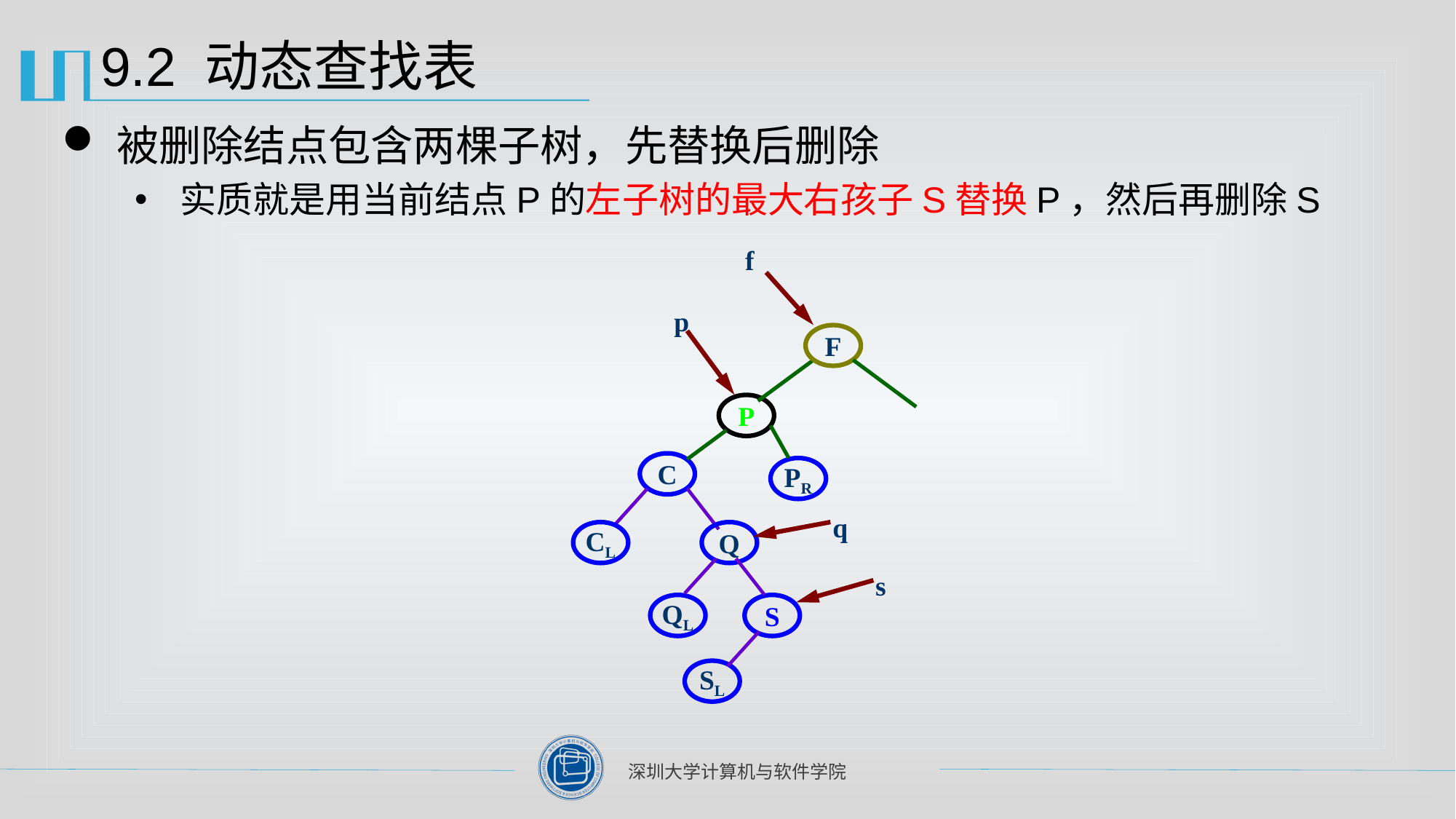

# 9.2 动态查找表
被删除结点包含两棵子树，先替换后删除
实质就是用当前结点P的左子树的最大右孩子S替换P，然后再删除S
f

p
F

P

C
PR

q
CL
Q

s

QL
S

SL
52